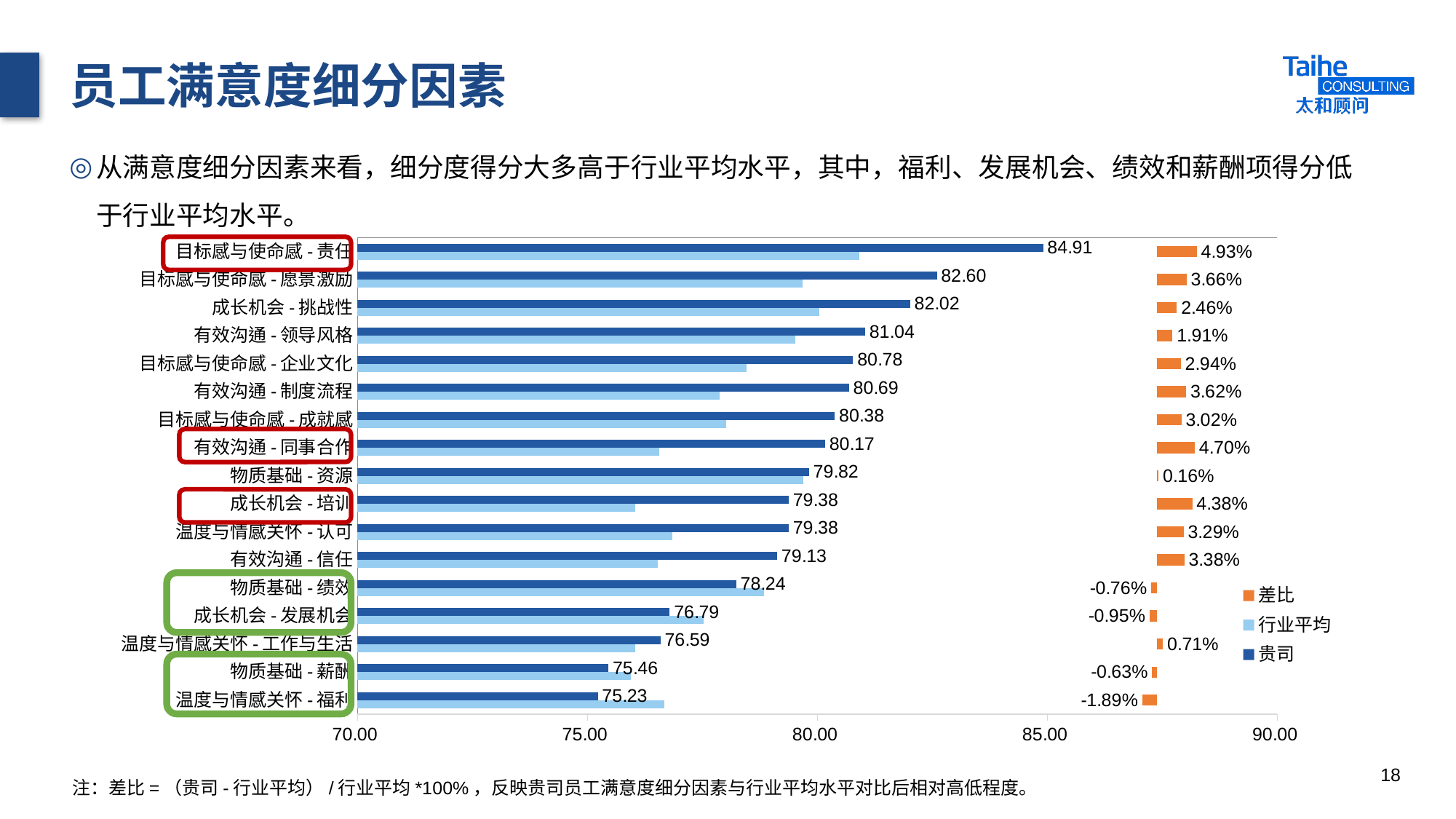

# 员工满意度细分因素
从满意度细分因素来看，细分度得分大多高于行业平均水平，其中，福利、发展机会、绩效和薪酬项得分低于行业平均水平。

### Chart

| Category | 贵司 | 行业平均 | 差比 |
|---|---|---|---|
| 目标感与使命感-责任 | 84.91 | 80.92 | 0.04930795847750859 |
| 目标感与使命感-愿景激励 | 82.6 | 79.68 | 0.036646586345381364 |
| 成长机会-挑战性 | 82.02 | 80.05 | 0.024609618988132406 |
| 有效沟通-领导风格 | 81.04 | 79.52 | 0.019114688128772764 |
| 目标感与使命感-企业文化 | 80.78 | 78.47 | 0.02943800178412135 |
| 有效沟通-制度流程 | 80.69 | 77.87 | 0.03621420315911125 |
| 目标感与使命感-成就感 | 80.38 | 78.02 | 0.030248654191233012 |
| 有效沟通-同事合作 | 80.17 | 76.57 | 0.047015802533629476 |
| 物质基础-资源 | 79.82 | 79.69 | 0.001631321370309894 |
| 成长机会-培训 | 79.38 | 76.05 | 0.04378698224852069 |
| 温度与情感关怀-认可 | 79.38 | 76.85 | 0.0329212752114509 |
| 有效沟通-信任 | 79.13 | 76.54 | 0.03383851580872732 |
| 物质基础-绩效 | 78.24 | 78.84 | -0.007610350076103609 |
| 成长机会-发展机会 | 76.79 | 77.53 | -0.009544692377144266 |
| 温度与情感关怀-工作与生活 | 76.59 | 76.05 | 0.007100591715976413 |
| 物质基础-薪酬 | 75.46 | 75.94 | -0.006320779562812799 |
| 温度与情感关怀-福利 | 75.23 | 76.68 | -0.01890975482524782 |
18
注：差比=（贵司-行业平均）/行业平均*100%，反映贵司员工满意度细分因素与行业平均水平对比后相对高低程度。